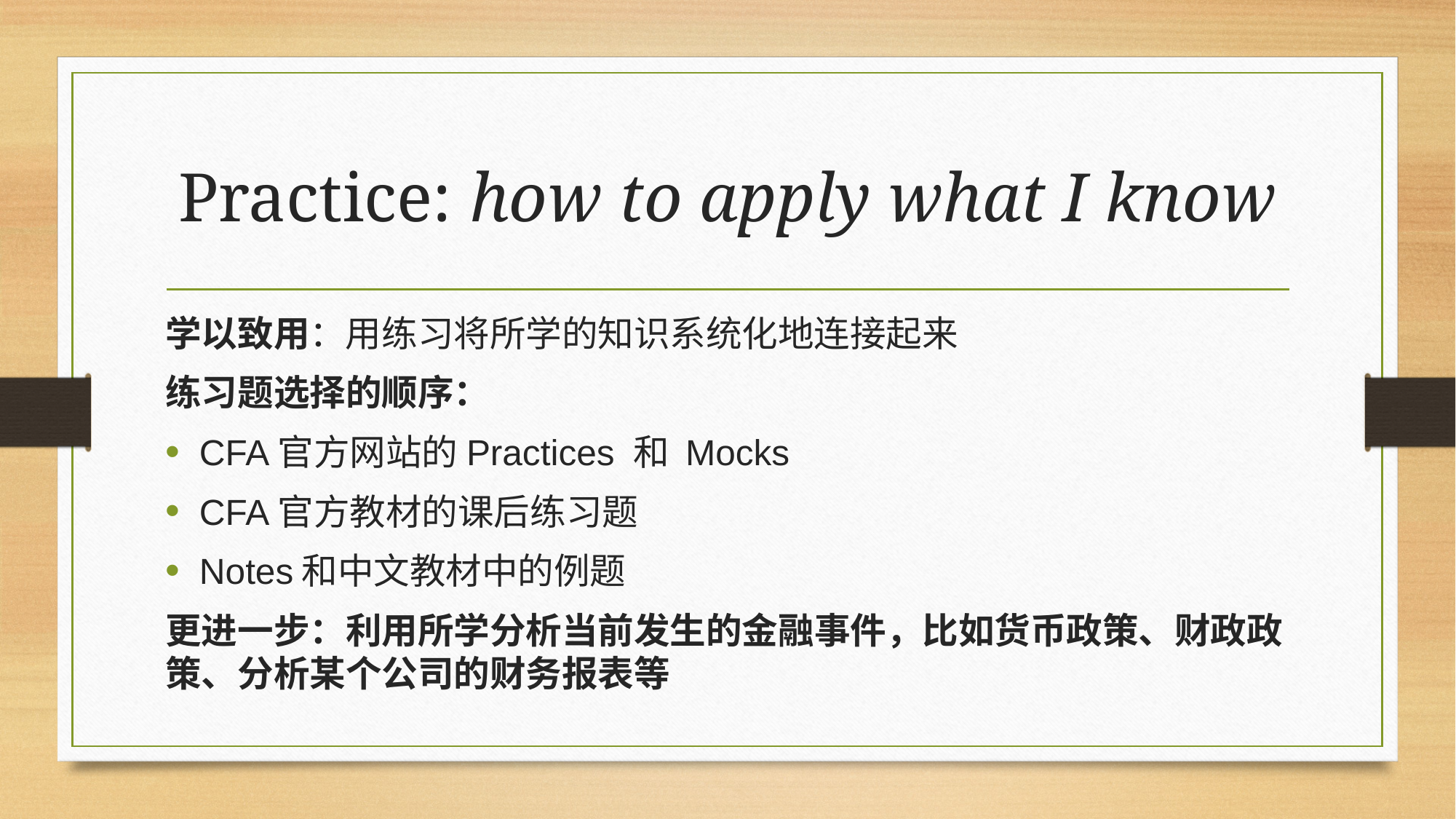

# Practice: how to apply what I know
学以致用：用练习将所学的知识系统化地连接起来
练习题选择的顺序：
CFA官方网站的Practices 和 Mocks
CFA官方教材的课后练习题
Notes和中文教材中的例题
更进一步：利用所学分析当前发生的金融事件，比如货币政策、财政政策、分析某个公司的财务报表等